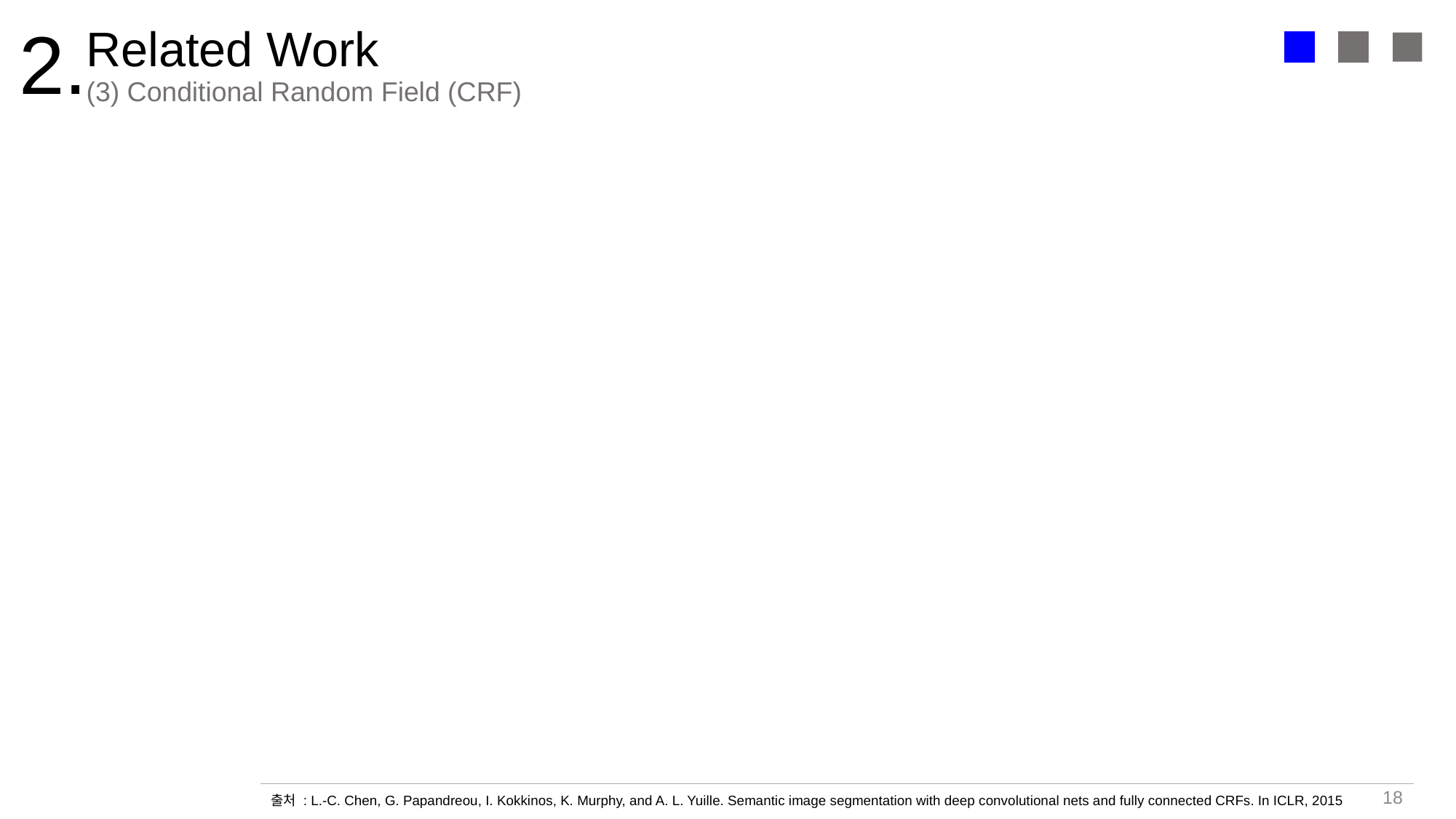

2.
Related Work

(3) Conditional Random Field (CRF)
18
출처 : L.-C. Chen, G. Papandreou, I. Kokkinos, K. Murphy, and A. L. Yuille. Semantic image segmentation with deep convolutional nets and fully connected CRFs. In ICLR, 2015